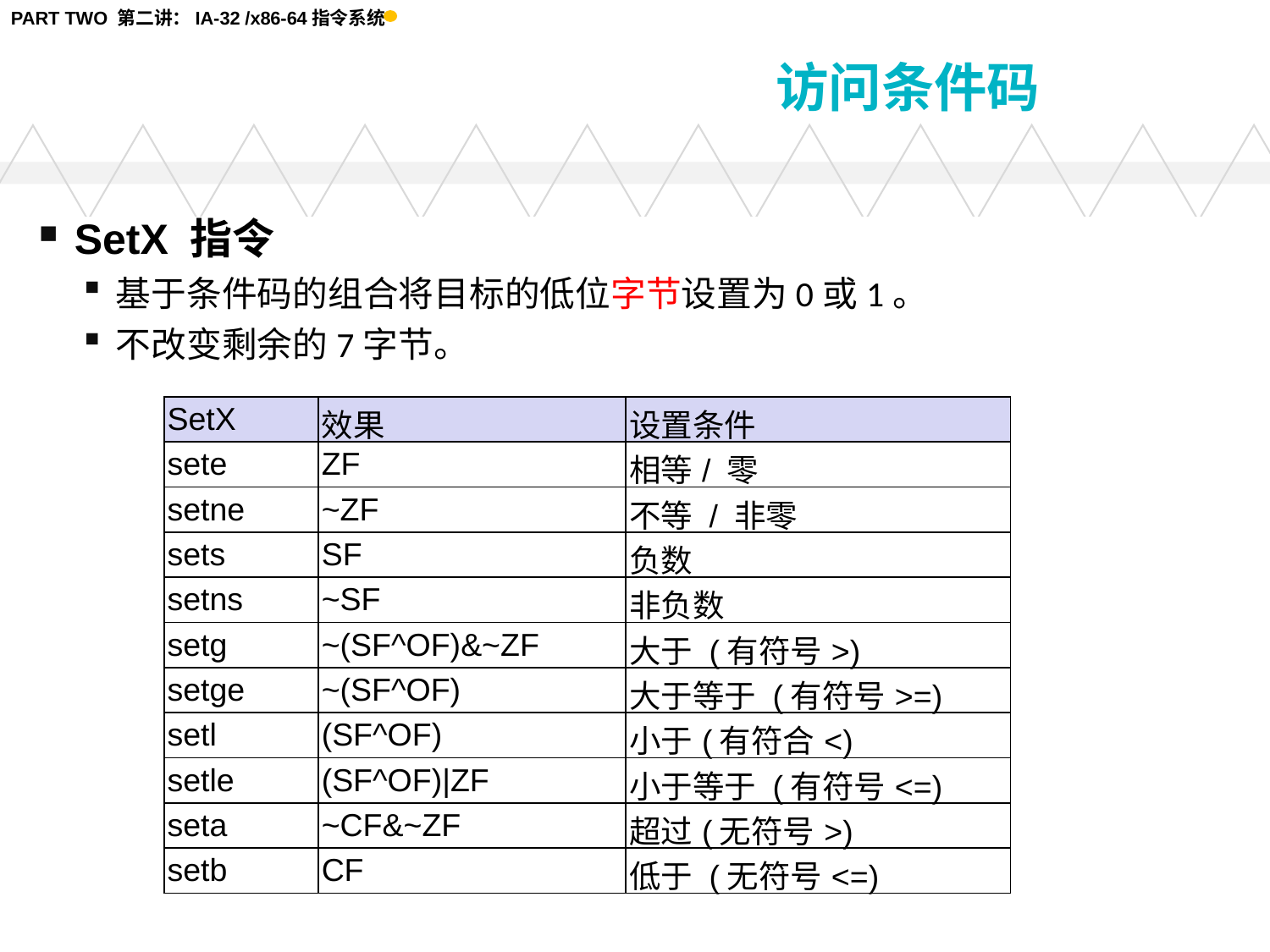

PART TWO 第二讲：IA-32 /x86-64指令系统

访问条件码

SetX 指令
基于条件码的组合将目标的低位字节设置为0或1。
不改变剩余的7字节。

| SetX | 效果 | 设置条件 |
| --- | --- | --- |
| sete | ZF | 相等/ 零 |
| setne | ~ZF | 不等 / 非零 |
| sets | SF | 负数 |
| setns | ~SF | 非负数 |
| setg | ~(SF^OF)&~ZF | 大于 (有符号>) |
| setge | ~(SF^OF) | 大于等于 (有符号>=) |
| setl | (SF^OF) | 小于(有符合<) |
| setle | (SF^OF)|ZF | 小于等于 (有符号<=) |
| seta | ~CF&~ZF | 超过(无符号>) |
| setb | CF | 低于 (无符号<=) |